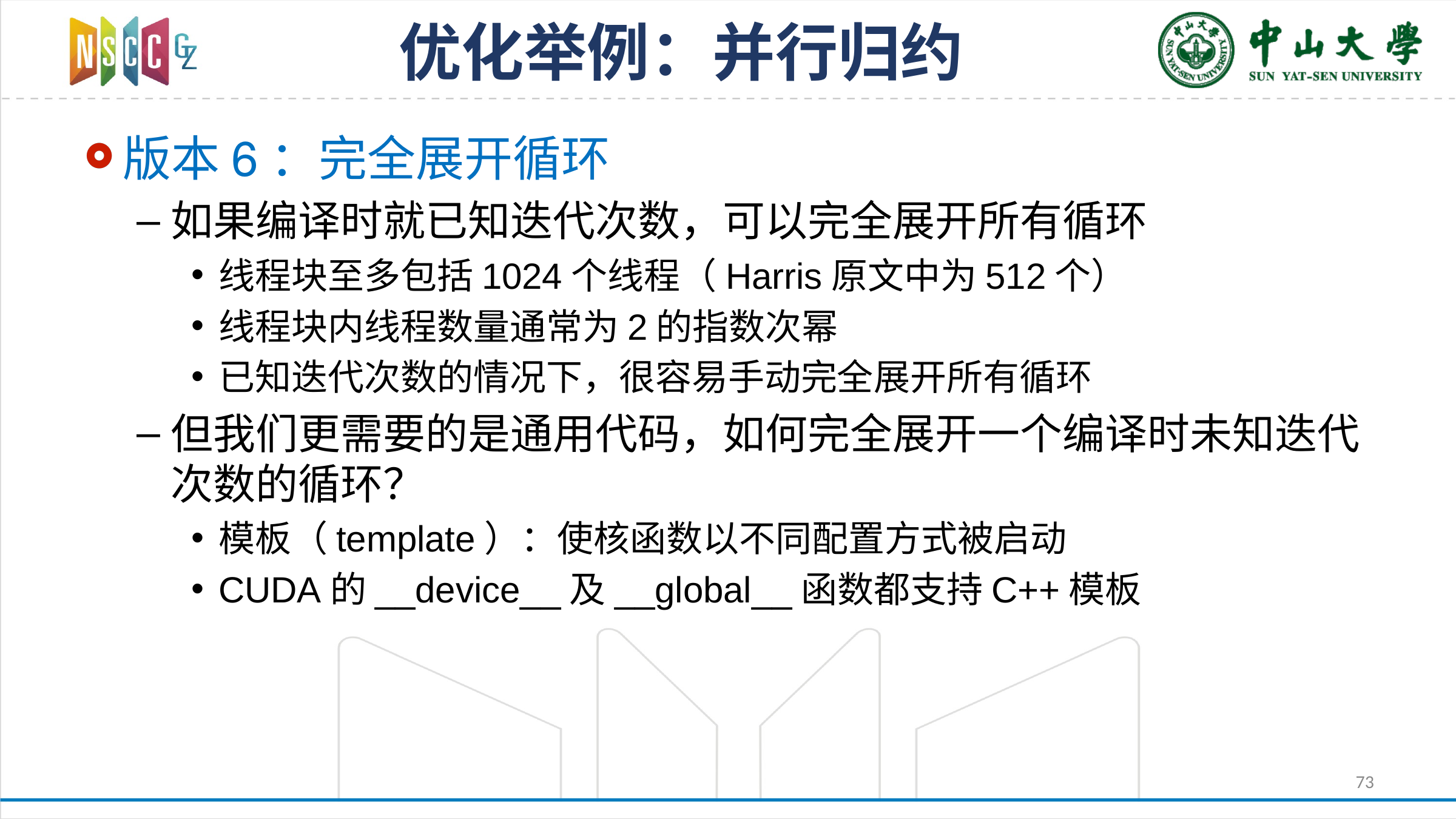

# 优化举例：并行归约
版本6：完全展开循环
如果编译时就已知迭代次数，可以完全展开所有循环
线程块至多包括1024个线程（Harris原文中为512个）
线程块内线程数量通常为2的指数次幂
已知迭代次数的情况下，很容易手动完全展开所有循环
但我们更需要的是通用代码，如何完全展开一个编译时未知迭代次数的循环？
模板（template）：使核函数以不同配置方式被启动
CUDA的__device__及__global__函数都支持C++模板

73